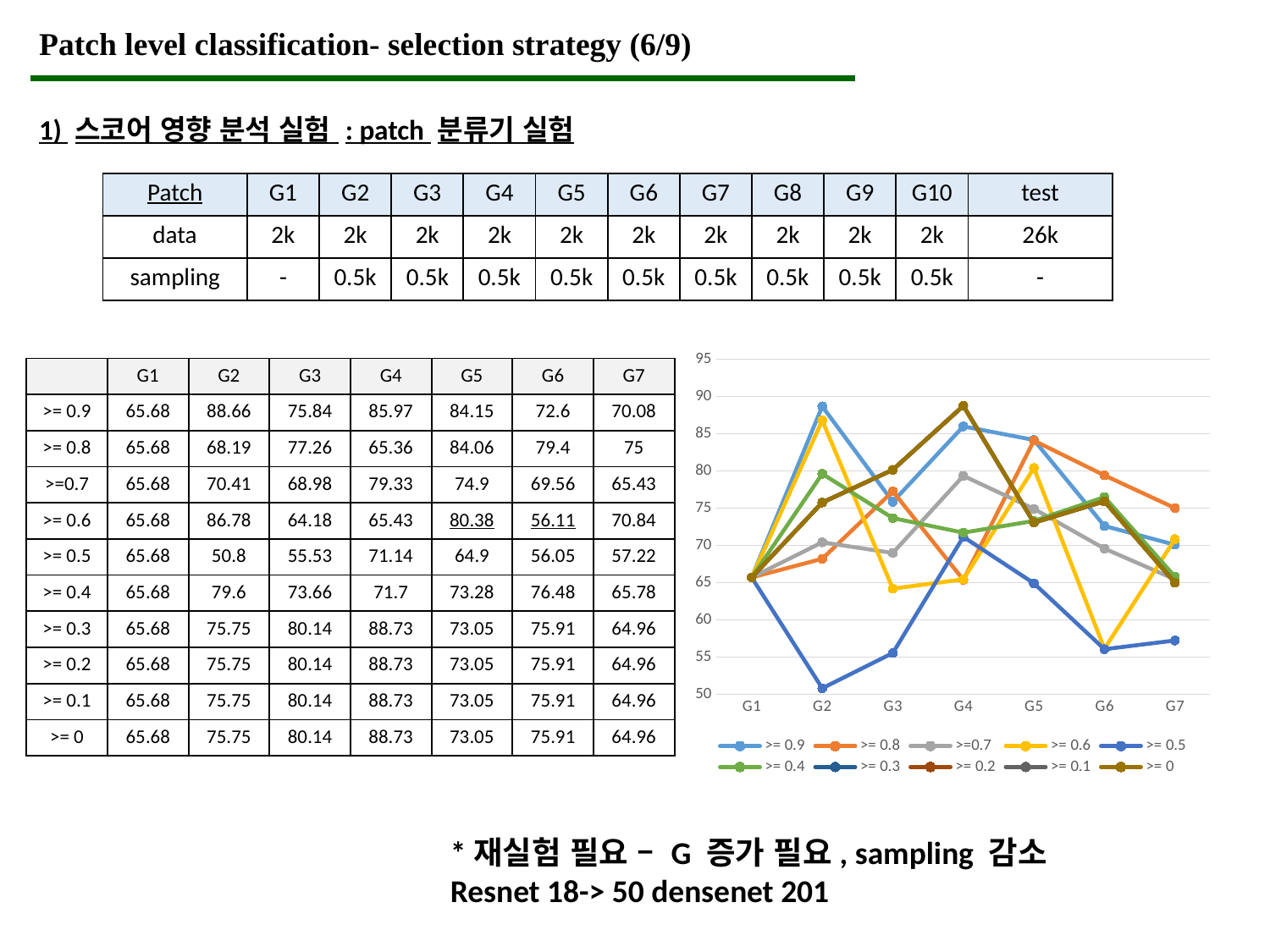

Patch level classification- selection strategy (6/9)
1) 스코어 영향 분석 실험 : patch 분류기 실험
| Patch | G1 | G2 | G3 | G4 | G5 | G6 | G7 | G8 | G9 | G10 | test |
| --- | --- | --- | --- | --- | --- | --- | --- | --- | --- | --- | --- |
| data | 2k | 2k | 2k | 2k | 2k | 2k | 2k | 2k | 2k | 2k | 26k |
| sampling | - | 0.5k | 0.5k | 0.5k | 0.5k | 0.5k | 0.5k | 0.5k | 0.5k | 0.5k | - |

### Chart

| Category | >= 0.9 | >= 0.8 | >=0.7 | >= 0.6 | >= 0.5 | >= 0.4 | >= 0.3 | >= 0.2 | >= 0.1 | >= 0 |
|---|---|---|---|---|---|---|---|---|---|---|
| G1 | 65.68 | 65.68 | 65.68 | 65.68 | 65.68 | 65.68 | 65.68 | 65.68 | 65.68 | 65.68 |
| G2 | 88.66 | 68.19 | 70.41 | 86.78 | 50.8 | 79.6 | 75.75 | 75.75 | 75.75 | 75.75 |
| G3 | 75.84 | 77.26 | 68.98 | 64.18 | 55.53 | 73.66 | 80.14 | 80.14 | 80.14 | 80.14 |
| G4 | 85.97 | 65.36 | 79.33 | 65.43 | 71.14 | 71.7 | 88.73 | 88.73 | 88.73 | 88.73 |
| G5 | 84.15 | 84.06 | 74.9 | 80.38 | 64.9 | 73.28 | 73.05 | 73.05 | 73.05 | 73.05 |
| G6 | 72.6 | 79.4 | 69.56 | 56.11 | 56.05 | 76.48 | 75.91 | 75.91 | 75.91 | 75.91 |
| G7 | 70.08 | 75.0 | 65.43 | 70.84 | 57.22 | 65.78 | 64.96 | 64.96 | 64.96 | 64.96 |
|  | G1 | G2 | G3 | G4 | G5 | G6 | G7 |
| --- | --- | --- | --- | --- | --- | --- | --- |
| >= 0.9 | 65.68 | 88.66 | 75.84 | 85.97 | 84.15 | 72.6 | 70.08 |
| >= 0.8 | 65.68 | 68.19 | 77.26 | 65.36 | 84.06 | 79.4 | 75 |
| >=0.7 | 65.68 | 70.41 | 68.98 | 79.33 | 74.9 | 69.56 | 65.43 |
| >= 0.6 | 65.68 | 86.78 | 64.18 | 65.43 | 80.38 | 56.11 | 70.84 |
| >= 0.5 | 65.68 | 50.8 | 55.53 | 71.14 | 64.9 | 56.05 | 57.22 |
| >= 0.4 | 65.68 | 79.6 | 73.66 | 71.7 | 73.28 | 76.48 | 65.78 |
| >= 0.3 | 65.68 | 75.75 | 80.14 | 88.73 | 73.05 | 75.91 | 64.96 |
| >= 0.2 | 65.68 | 75.75 | 80.14 | 88.73 | 73.05 | 75.91 | 64.96 |
| >= 0.1 | 65.68 | 75.75 | 80.14 | 88.73 | 73.05 | 75.91 | 64.96 |
| >= 0 | 65.68 | 75.75 | 80.14 | 88.73 | 73.05 | 75.91 | 64.96 |
*재실험 필요 – G 증가 필요, sampling 감소
Resnet 18-> 50 densenet 201